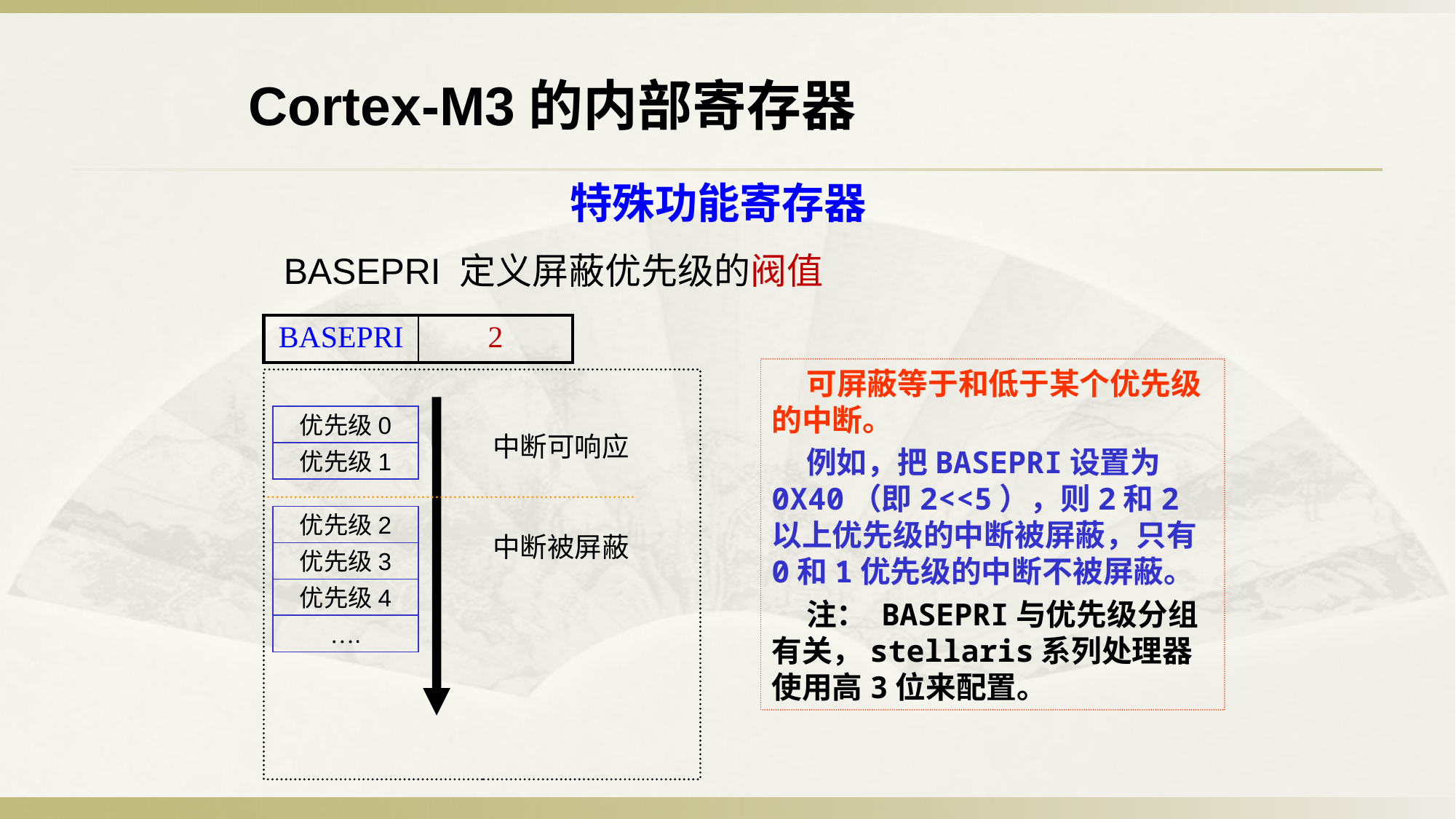

Cortex-M3的内部寄存器
特殊功能寄存器
BASEPRI 定义屏蔽优先级的阀值
| BASEPRI | 2 |
| --- | --- |
    可屏蔽等于和低于某个优先级的中断。
    例如，把BASEPRI设置为0X40（即2<<5），则2和2以上优先级的中断被屏蔽，只有0和1优先级的中断不被屏蔽。
    注： BASEPRI与优先级分组有关，stellaris系列处理器使用高3位来配置。

优先级0
中断可响应
优先级1

优先级2
中断被屏蔽
优先级3
优先级4
….